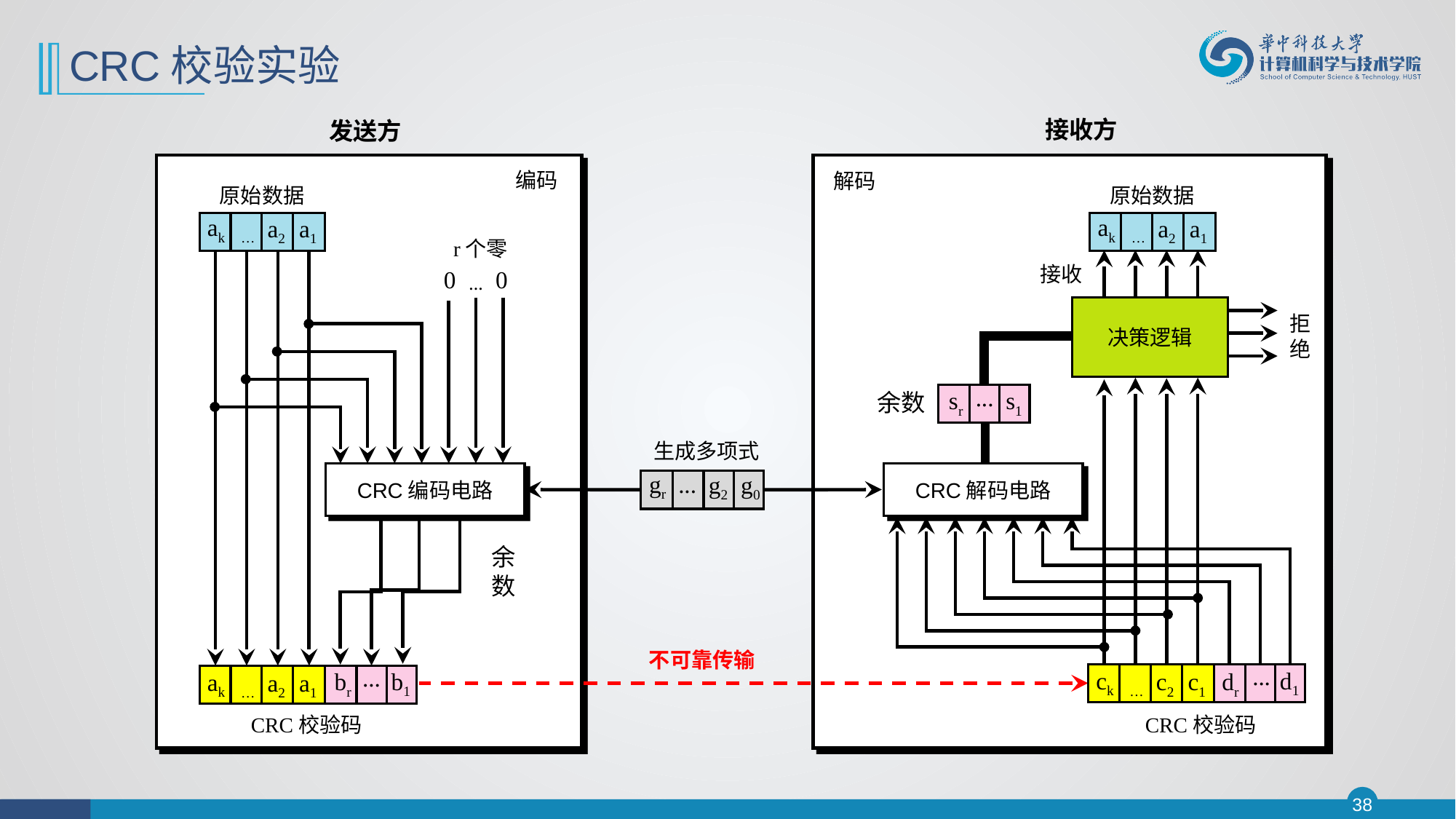

# CRC校验实验
接收方
发送方

编码
解码
原始数据
原始数据
ak
ak
…
…
a2
a1
a2
a1

r个零
…
0
0
接收
决策逻辑
拒绝
...
s1
sr
余数

生成多项式
CRC解码电路
CRC编码电路
gr
...
g2
g0

余数
不可靠传输
...
...
d1
ck
b1
…
c2
c1
dr
br
ak
…
a2
a1

CRC校验码
CRC校验码